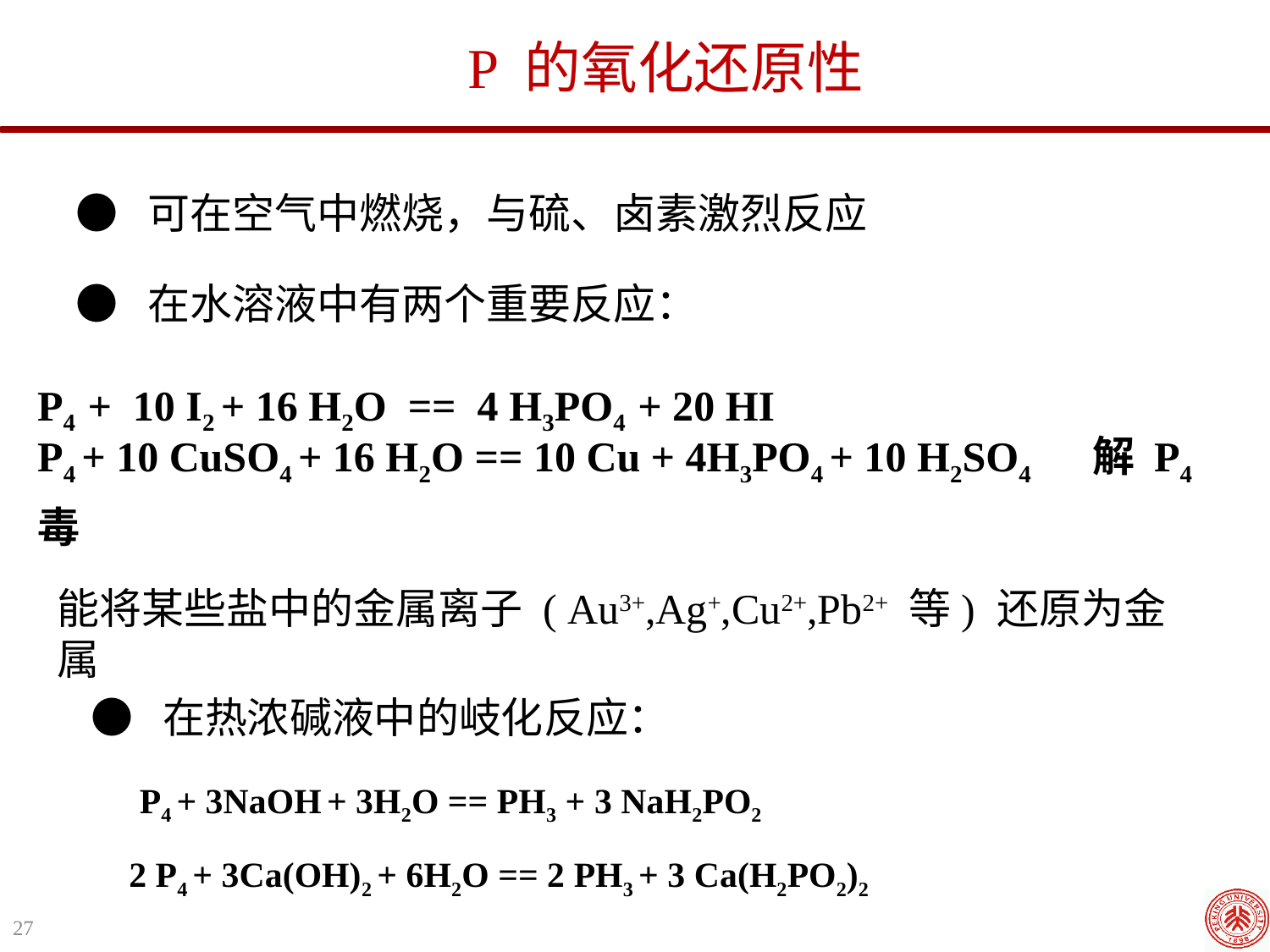

P 的氧化还原性

●  可在空气中燃烧，与硫、卤素激烈反应
●  在水溶液中有两个重要反应：
P4  +  10 I2 + 16 H2O  ==  4 H3PO4  + 20 HI
P4 + 10 CuSO4 + 16 H2O == 10 Cu + 4H3PO4 + 10 H2SO4    解 P4 毒
能将某些盐中的金属离子 ( Au3+,Ag+,Cu2+,Pb2+ 等) 还原为金属
●  在热浓碱液中的岐化反应：
P4 + 3NaOH + 3H2O == PH3 + 3 NaH2PO2
2 P4 + 3Ca(OH)2 + 6H2O == 2 PH3 + 3 Ca(H2PO2)2
27